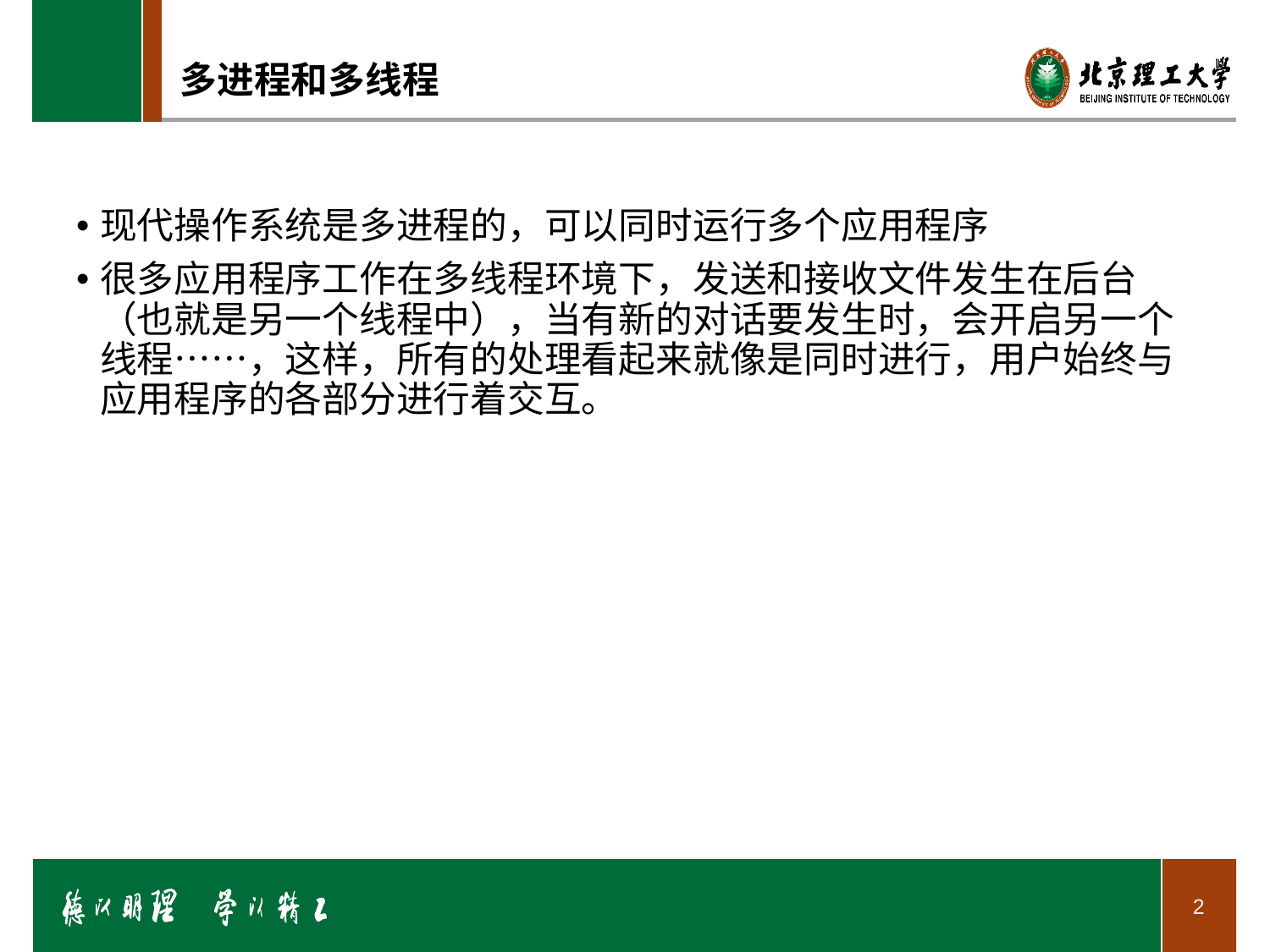

# 多进程和多线程
现代操作系统是多进程的，可以同时运行多个应用程序
很多应用程序工作在多线程环境下，发送和接收文件发生在后台（也就是另一个线程中），当有新的对话要发生时，会开启另一个线程……，这样，所有的处理看起来就像是同时进行，用户始终与应用程序的各部分进行着交互。